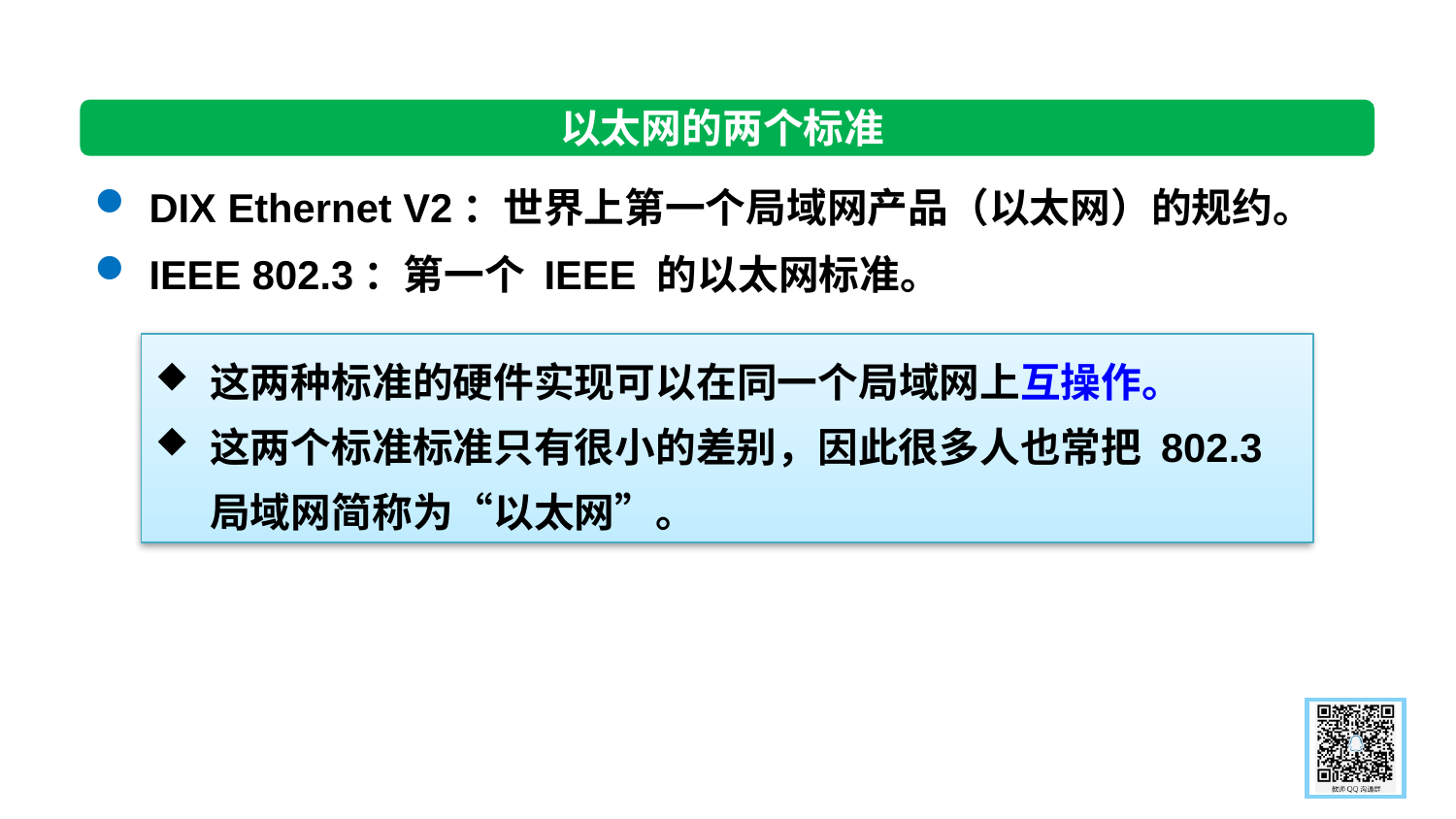

以太网的两个标准

DIX Ethernet V2：世界上第一个局域网产品（以太网）的规约。
IEEE 802.3：第一个 IEEE 的以太网标准。
这两种标准的硬件实现可以在同一个局域网上互操作。
这两个标准标准只有很小的差别，因此很多人也常把 802.3局域网简称为“以太网”。